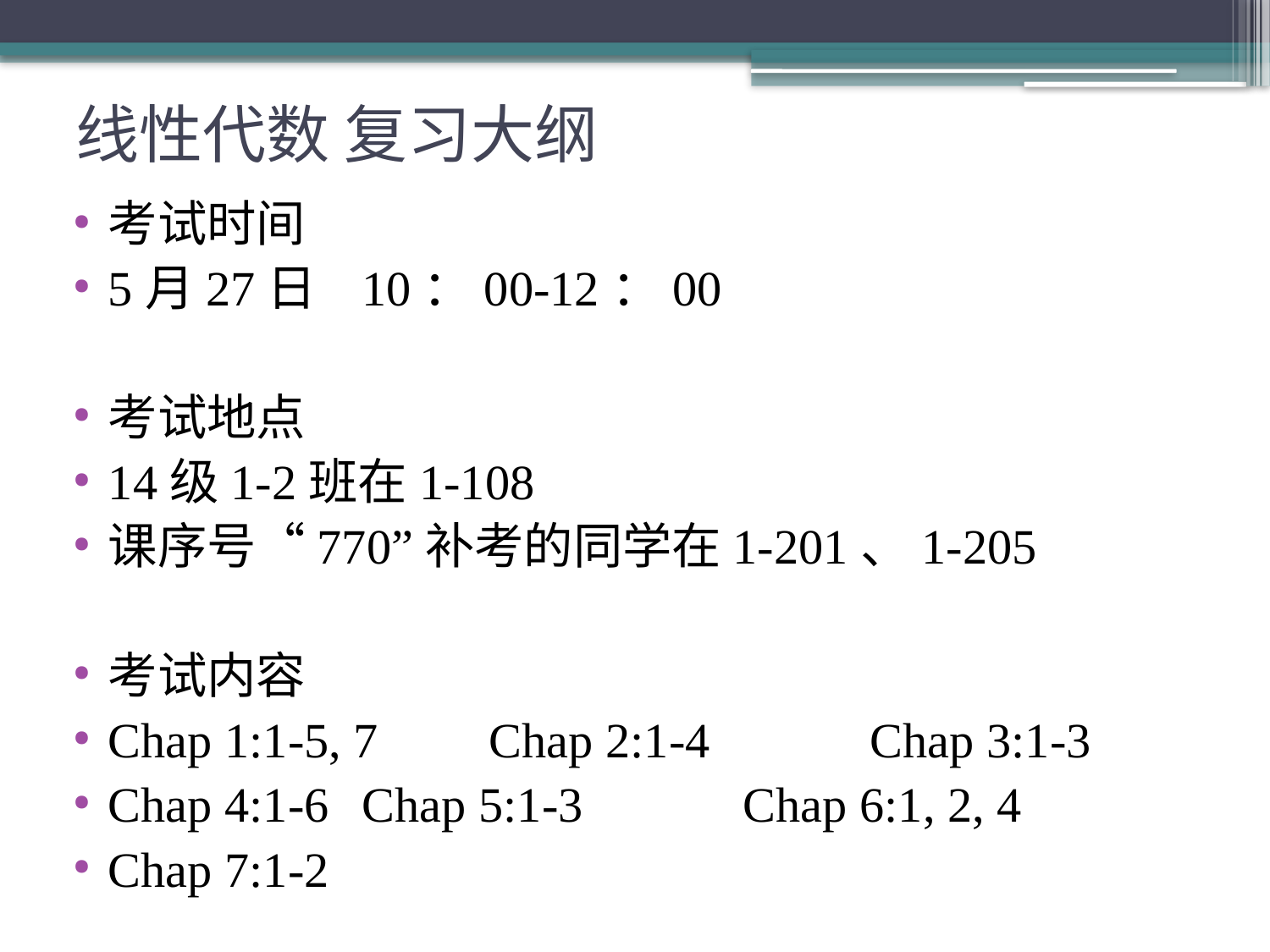

# 线性代数 复习大纲
考试时间
5月27日   10：00-12：00

考试地点
14级1-2班在1-108
课序号“770”补考的同学在1-201、1-205

考试内容
Chap 1:1-5, 7	Chap 2:1-4		Chap 3:1-3
Chap 4:1-6	Chap 5:1-3		Chap 6:1, 2, 4
Chap 7:1-2